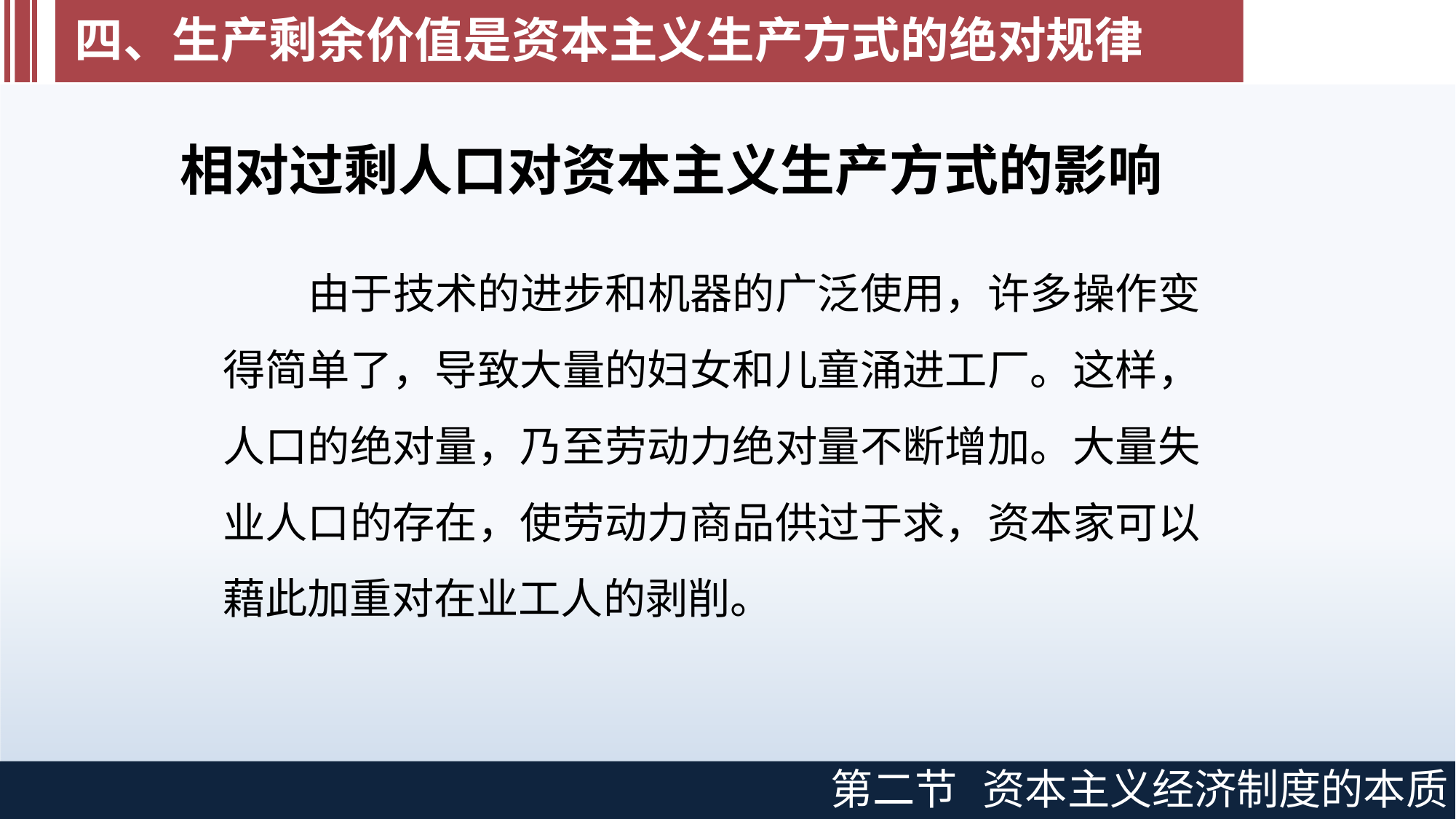

# 四、生产剩余价值是资本主义生产方式的绝对规律

相对过剩人口对资本主义生产方式的影响
由于技术的进步和机器的广泛使用，许多操作变 得简单了，导致大量的妇女和儿童涌进工厂。这样， 人口的绝对量，乃至劳动力绝对量不断增加。大量失 业人口的存在，使劳动力商品供过于求，资本家可以 藉此加重对在业工人的剥削。
第二节
资本主义经济制度的本质